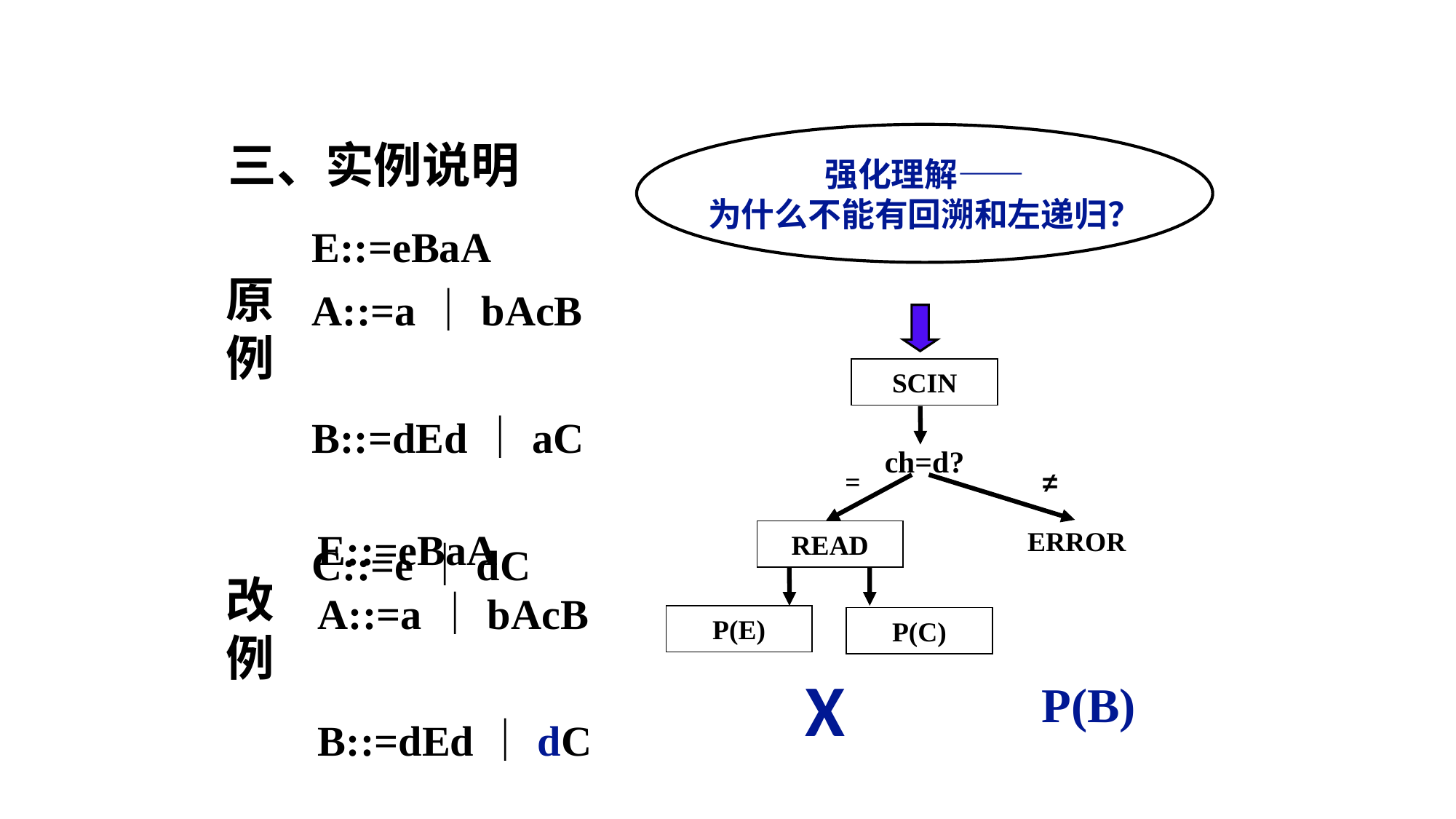

三、实例说明
强化理解——
为什么不能有回溯和左递归？
E::=eBaA
A::=a｜bAcB
B::=dEd｜aC
C::=e｜dC
原例

SCIN

ch=d?
=
≠

E::=eBaA
A::=a｜bAcB
B::=dEd｜dC
C::=e｜dC
ERROR
READ
改例

P(E)
P(C)
X
P(B)